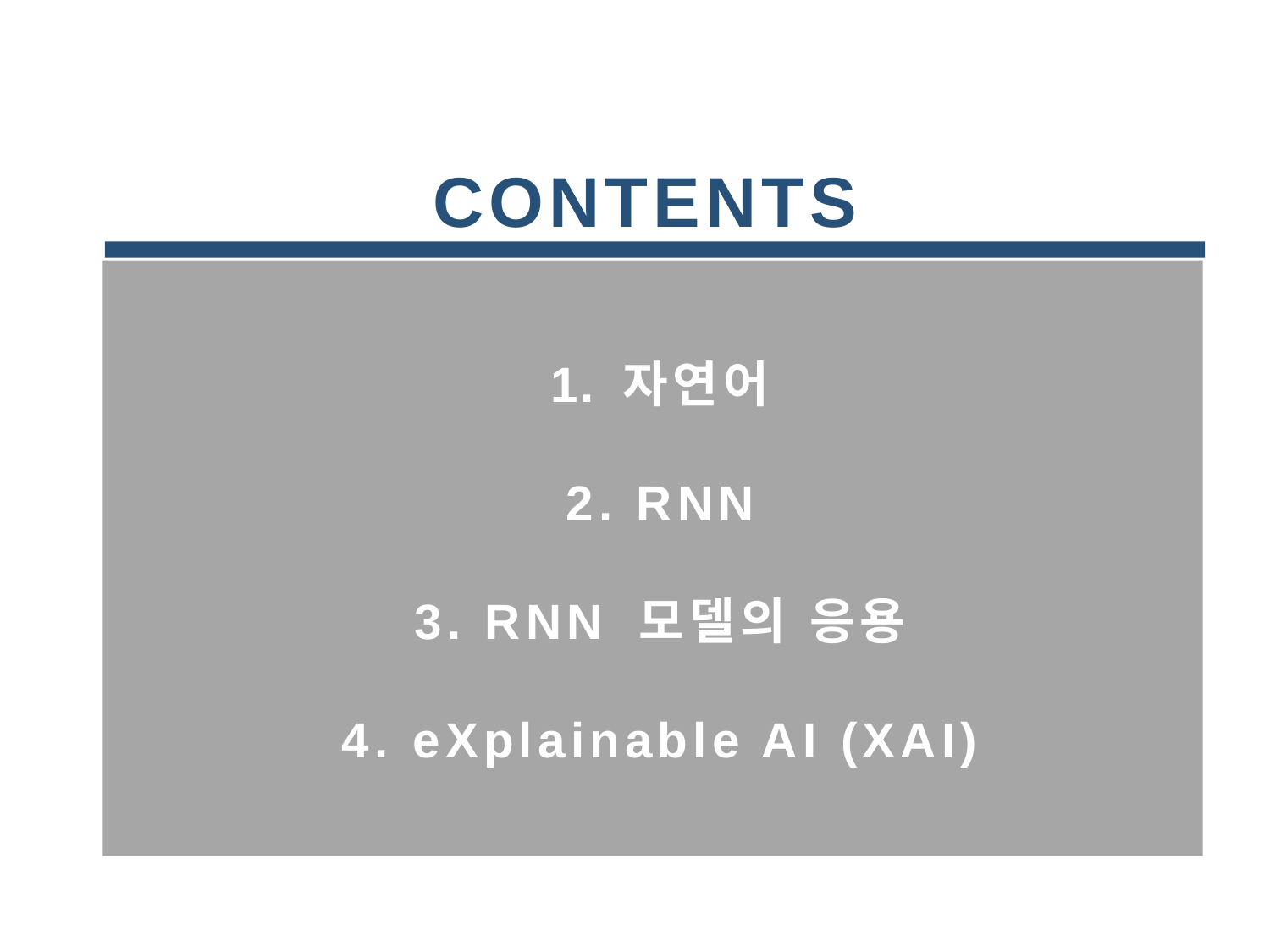

CONTENTS

자연어
2. RNN
3. RNN 모델의 응용
4. eXplainable AI (XAI)